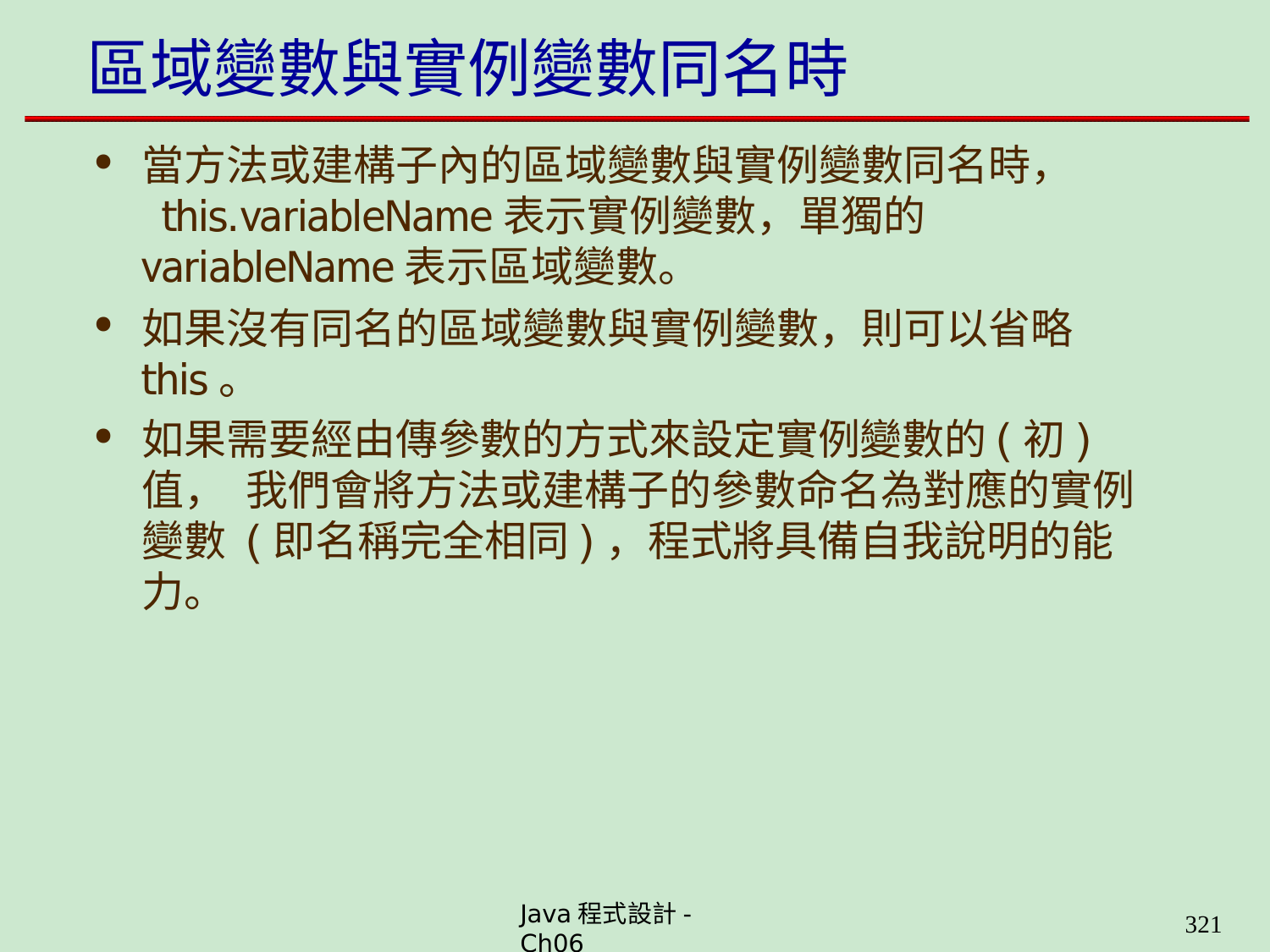

# 區域變數與實例變數同名時
當方法或建構子內的區域變數與實例變數同名時，  this.variableName表示實例變數，單獨的 variableName表示區域變數。
如果沒有同名的區域變數與實例變數，則可以省略this。
如果需要經由傳參數的方式來設定實例變數的(初)值，  我們會將方法或建構子的參數命名為對應的實例變數 (即名稱完全相同)，程式將具備自我說明的能力。
Java程式設計-Ch06
321